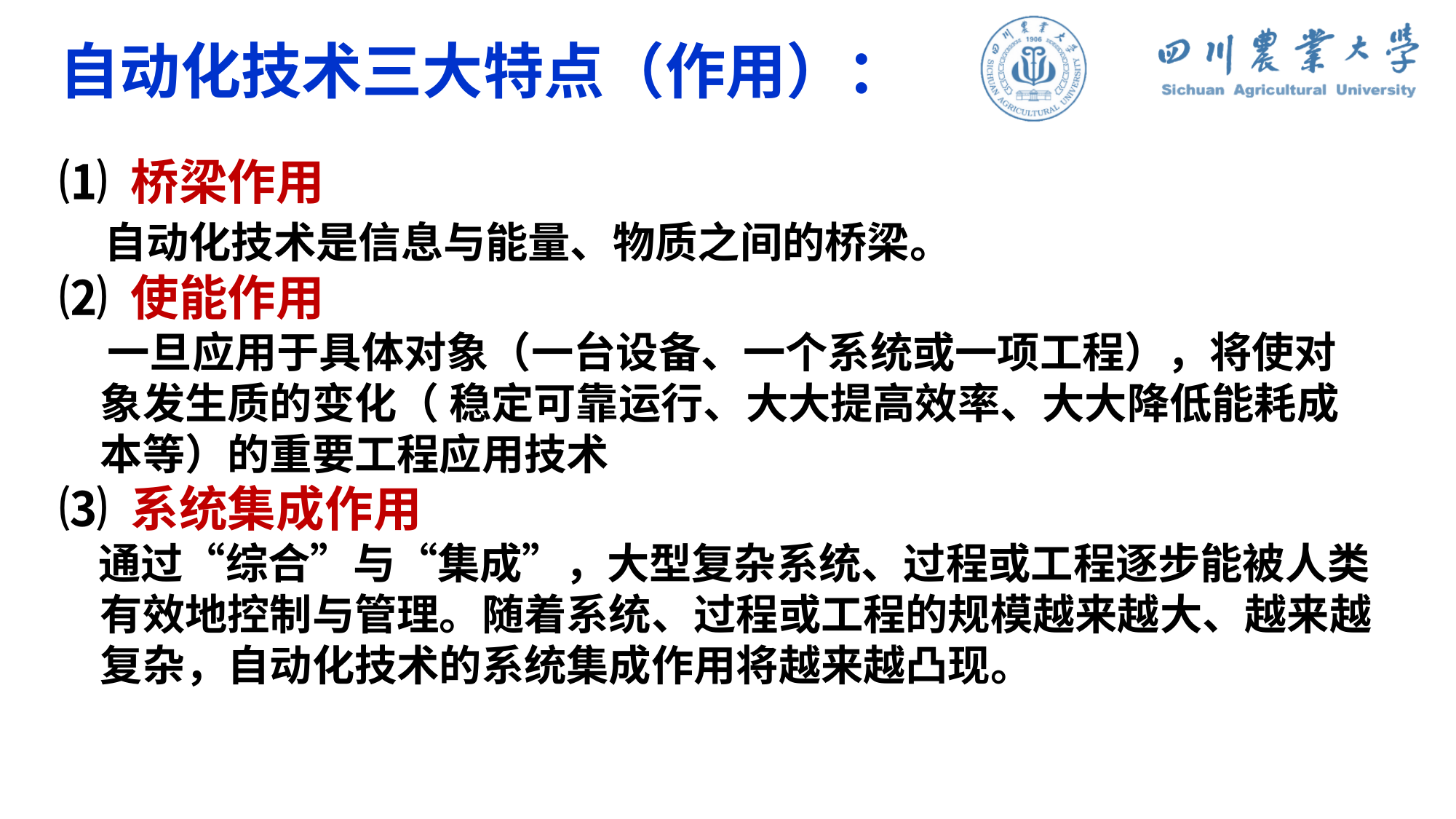

自动化技术三大特点（作用）：
⑴ 桥梁作用
   自动化技术是信息与能量、物质之间的桥梁。
⑵ 使能作用
    一旦应用于具体对象（一台设备、一个系统或一项工程），将使对象发生质的变化（ 稳定可靠运行、大大提高效率、大大降低能耗成本等）的重要工程应用技术
⑶ 系统集成作用
   通过“综合”与“集成”，大型复杂系统、过程或工程逐步能被人类有效地控制与管理。随着系统、过程或工程的规模越来越大、越来越复杂，自动化技术的系统集成作用将越来越凸现。